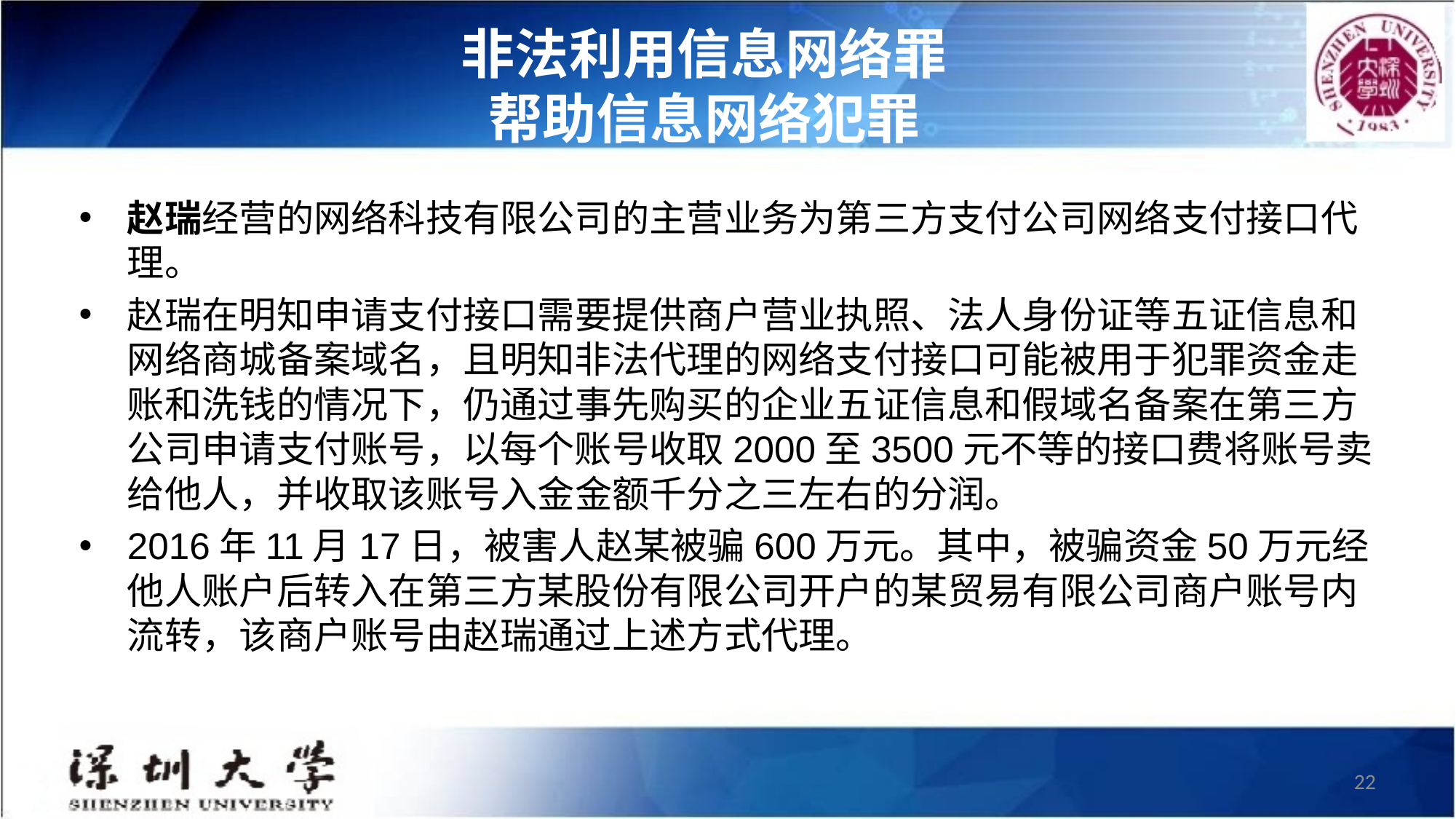

# 非法利用信息网络罪 帮助信息网络犯罪
赵瑞经营的网络科技有限公司的主营业务为第三方支付公司网络支付接口代理。
赵瑞在明知申请支付接口需要提供商户营业执照、法人身份证等五证信息和网络商城备案域名，且明知非法代理的网络支付接口可能被用于犯罪资金走账和洗钱的情况下，仍通过事先购买的企业五证信息和假域名备案在第三方公司申请支付账号，以每个账号收取2000至3500元不等的接口费将账号卖给他人，并收取该账号入金金额千分之三左右的分润。
2016年11月17日，被害人赵某被骗600万元。其中，被骗资金50万元经他人账户后转入在第三方某股份有限公司开户的某贸易有限公司商户账号内流转，该商户账号由赵瑞通过上述方式代理。
22